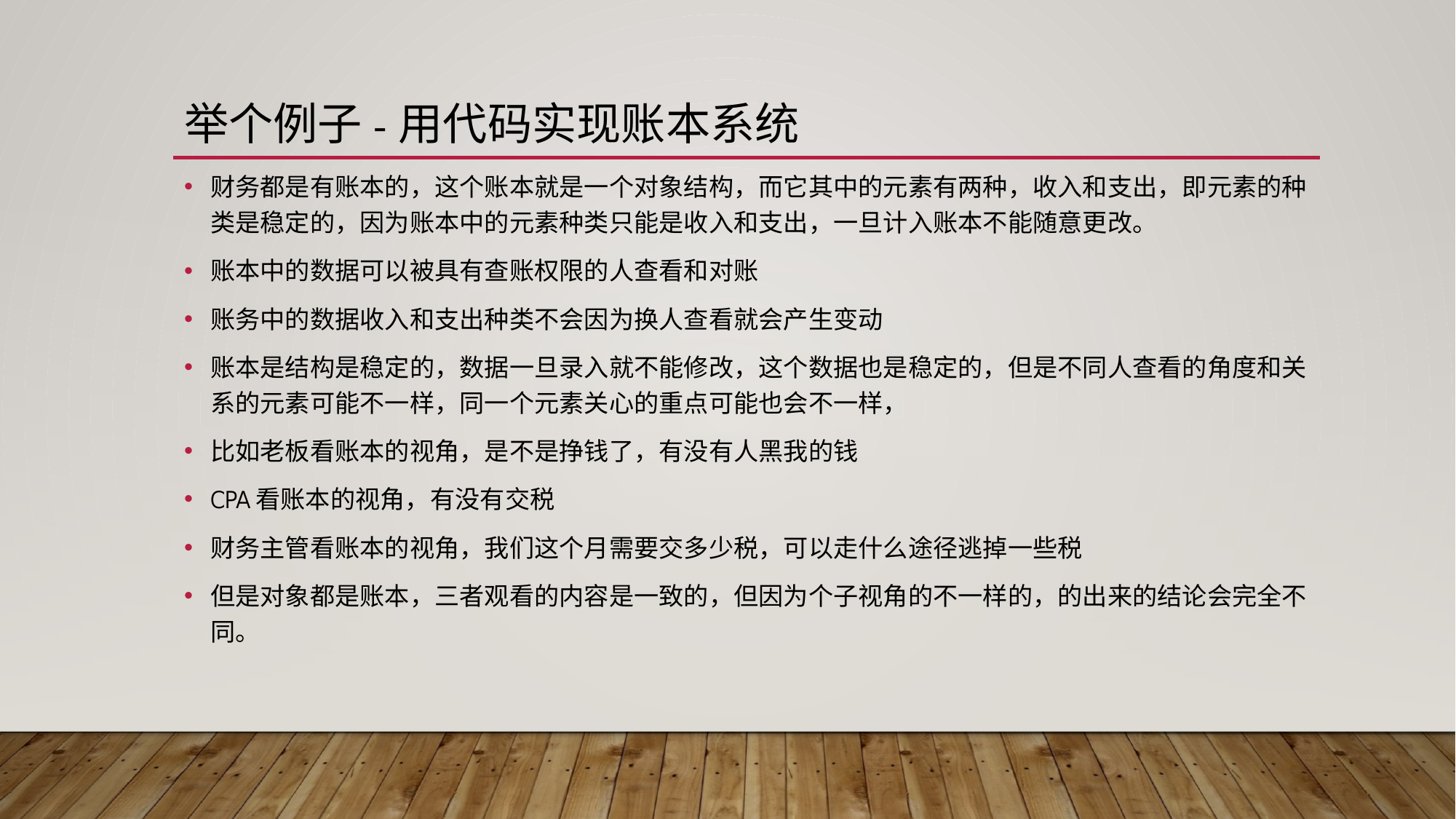

# 举个例子-用代码实现账本系统
财务都是有账本的，这个账本就是一个对象结构，而它其中的元素有两种，收入和支出，即元素的种类是稳定的，因为账本中的元素种类只能是收入和支出，一旦计入账本不能随意更改。
账本中的数据可以被具有查账权限的人查看和对账
账务中的数据收入和支出种类不会因为换人查看就会产生变动
账本是结构是稳定的，数据一旦录入就不能修改，这个数据也是稳定的，但是不同人查看的角度和关系的元素可能不一样，同一个元素关心的重点可能也会不一样，
比如老板看账本的视角，是不是挣钱了，有没有人黑我的钱
CPA看账本的视角，有没有交税
财务主管看账本的视角，我们这个月需要交多少税，可以走什么途径逃掉一些税
但是对象都是账本，三者观看的内容是一致的，但因为个子视角的不一样的，的出来的结论会完全不同。